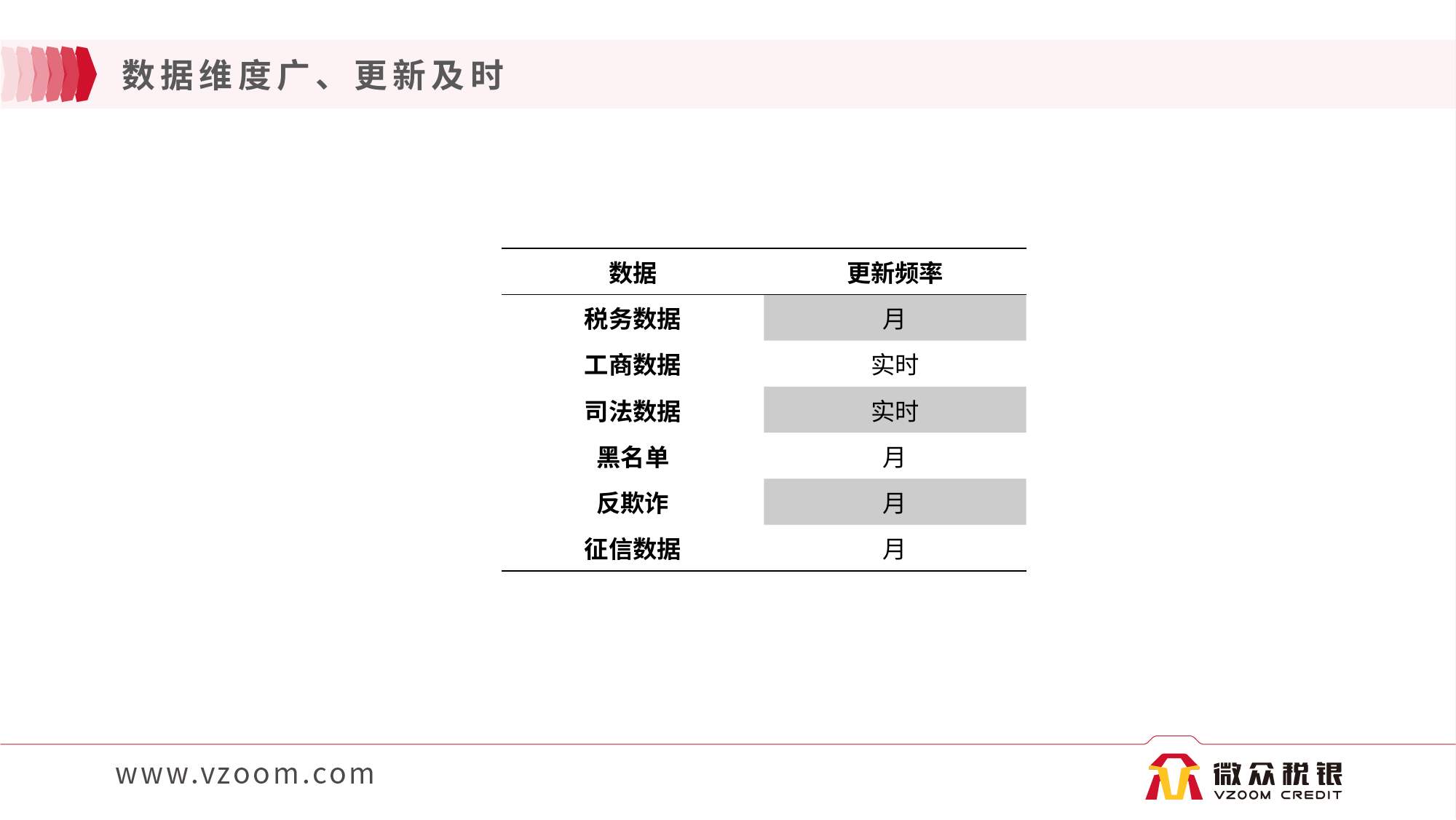

# 数据维度广、更新及时
| 数据 | 更新频率 |
| --- | --- |
| 税务数据 | 月 |
| 工商数据 | 实时 |
| 司法数据 | 实时 |
| 黑名单 | 月 |
| 反欺诈 | 月 |
| 征信数据 | 月 |